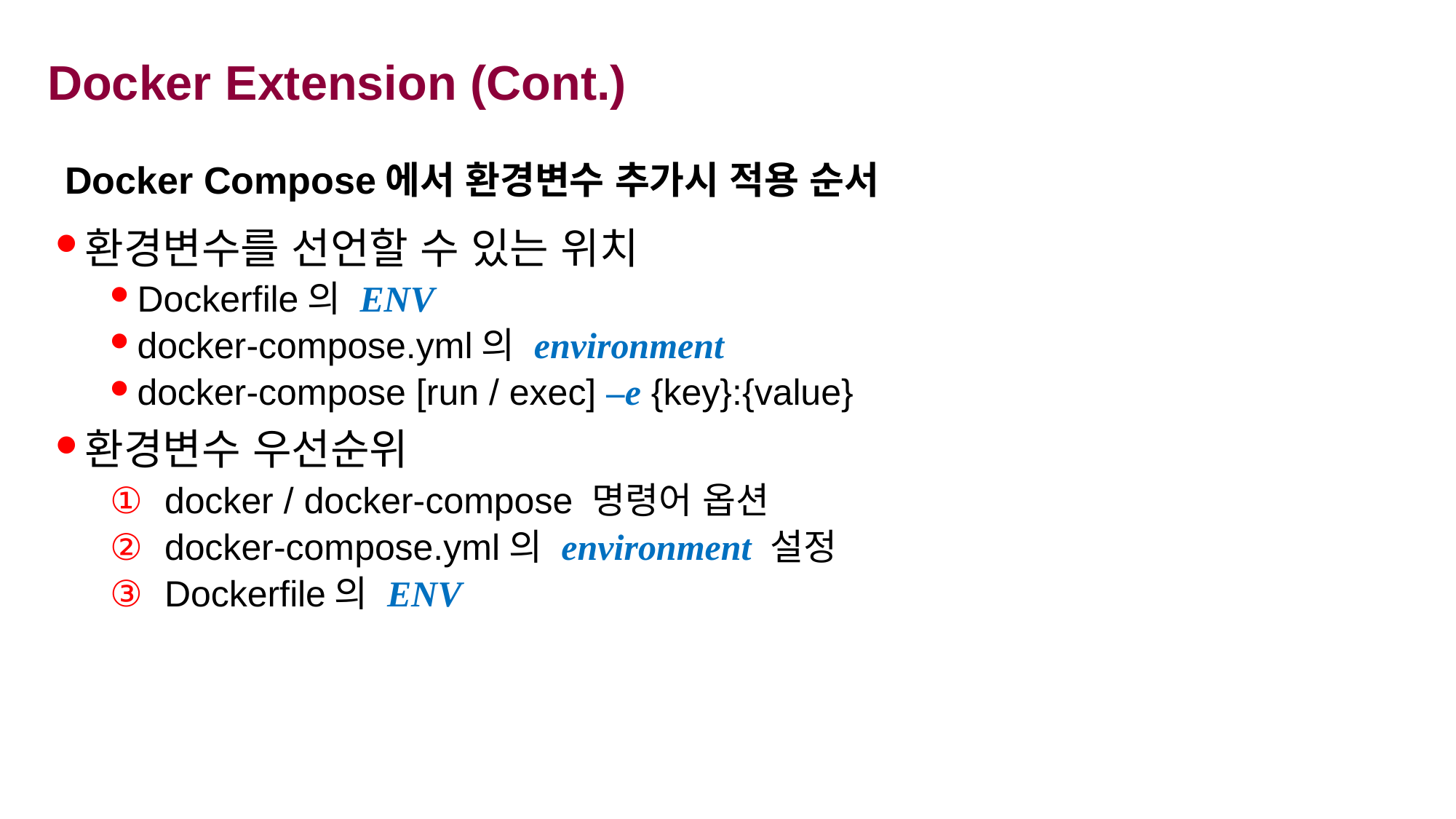

# Docker Extension (Cont.)
Docker Compose에서 환경변수 추가시 적용 순서
환경변수를 선언할 수 있는 위치
Dockerfile의 ENV
docker-compose.yml의 environment
docker-compose [run / exec] –e {key}:{value}
환경변수 우선순위
docker / docker-compose 명령어 옵션
docker-compose.yml의 environment 설정
Dockerfile의 ENV